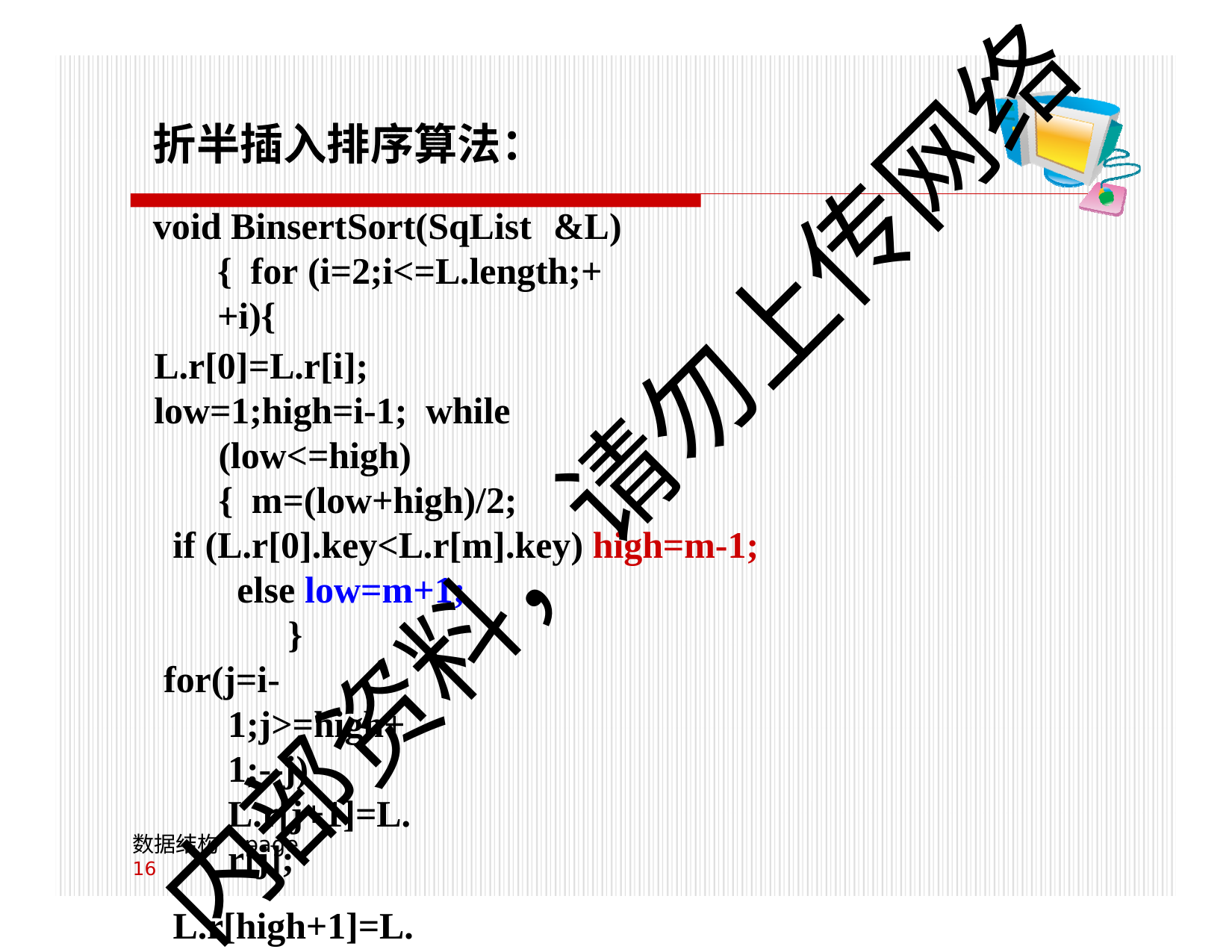

# 折半插入排序算法：

void BinsertSort(SqList	&L){  for (i=2;i<=L.length;++i){
L.r[0]=L.r[i];
low=1;high=i-1;  while (low<=high){  m=(low+high)/2;
if (L.r[0].key<L.r[m].key) high=m-1;  else low=m+1;
}
for(j=i-1;j>=high+1;--j) L.r[j+1]=L.r[j];
L.r[high+1]=L.r[0];
}//for
  }
内部资料，请勿上传网络
数据结构	page 16